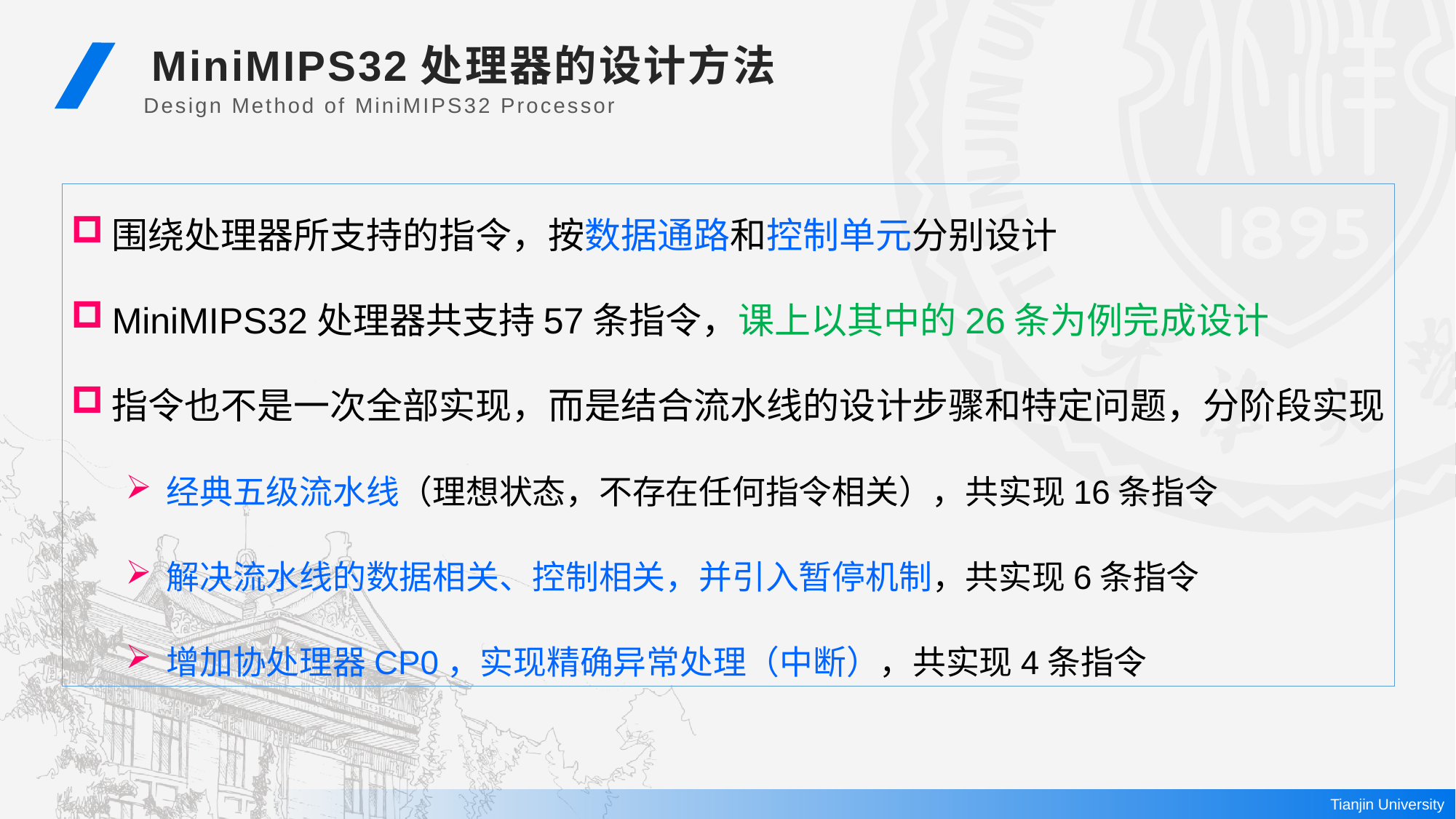

MiniMIPS32处理器的设计方法
Design Method of MiniMIPS32 Processor
围绕处理器所支持的指令，按数据通路和控制单元分别设计
MiniMIPS32处理器共支持57条指令，课上以其中的26条为例完成设计
指令也不是一次全部实现，而是结合流水线的设计步骤和特定问题，分阶段实现
经典五级流水线（理想状态，不存在任何指令相关），共实现16条指令
解决流水线的数据相关、控制相关，并引入暂停机制，共实现6条指令
增加协处理器CP0，实现精确异常处理（中断），共实现4条指令